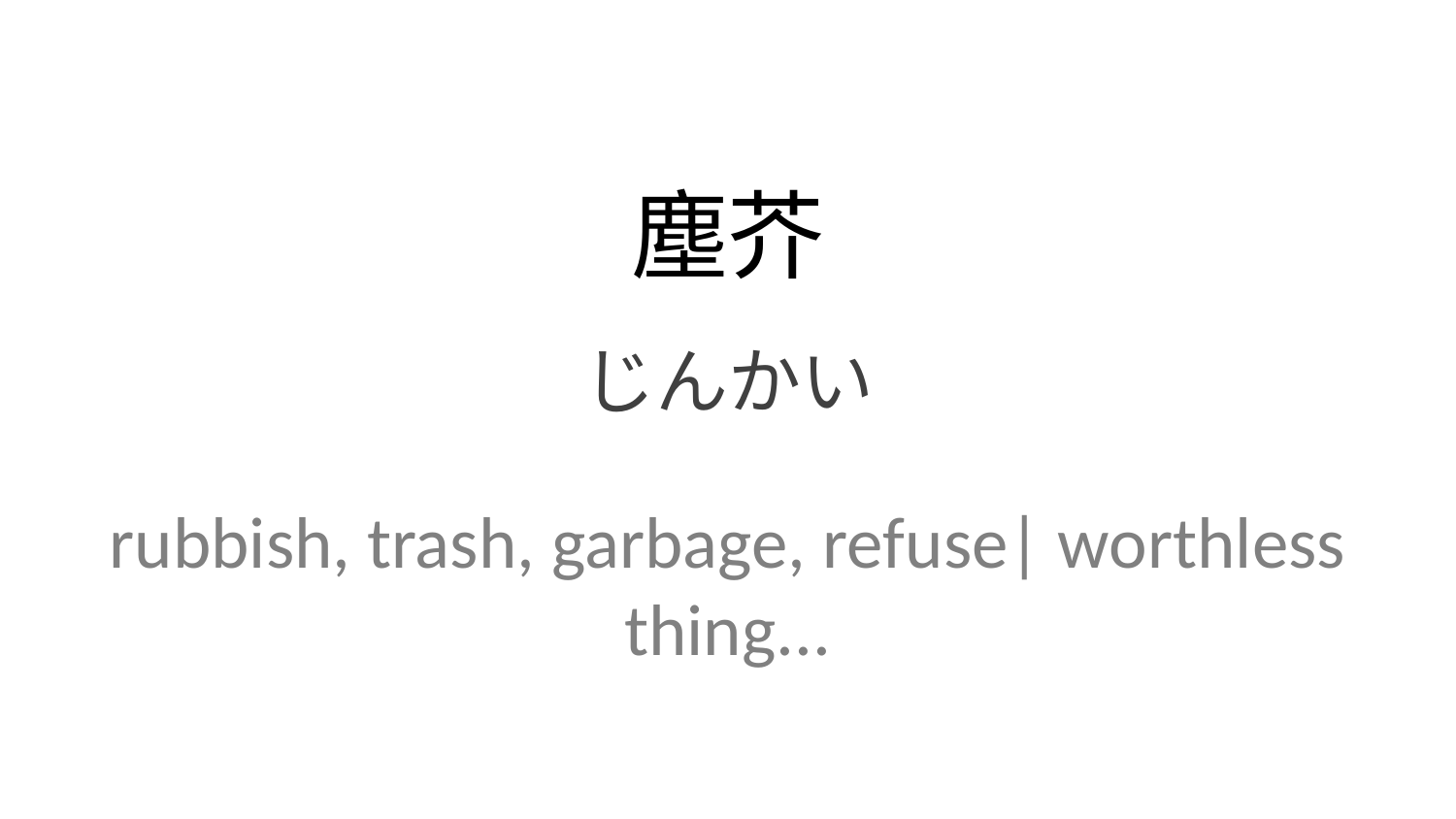

塵芥

じんかい
rubbish, trash, garbage, refuse| worthless thing...